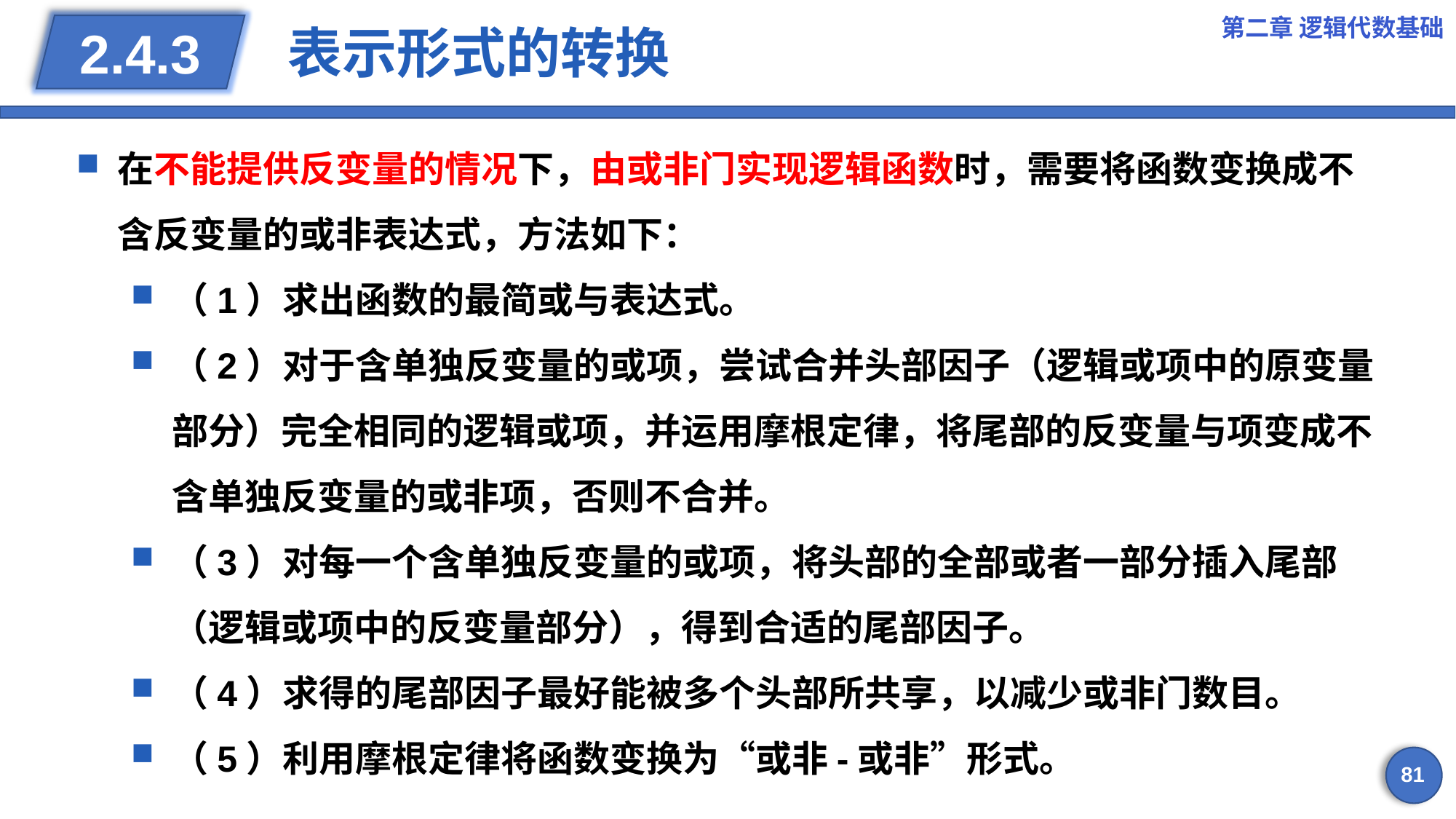

第二章 逻辑代数基础
# 表示形式的转换
2.4.3
在不能提供反变量的情况下，由或非门实现逻辑函数时，需要将函数变换成不含反变量的或非表达式，方法如下：
（1）求出函数的最简或与表达式。
（2）对于含单独反变量的或项，尝试合并头部因子（逻辑或项中的原变量部分）完全相同的逻辑或项，并运用摩根定律，将尾部的反变量与项变成不含单独反变量的或非项，否则不合并。
（3）对每一个含单独反变量的或项，将头部的全部或者一部分插入尾部（逻辑或项中的反变量部分），得到合适的尾部因子。
（4）求得的尾部因子最好能被多个头部所共享，以减少或非门数目。
（5）利用摩根定律将函数变换为“或非-或非”形式。
81